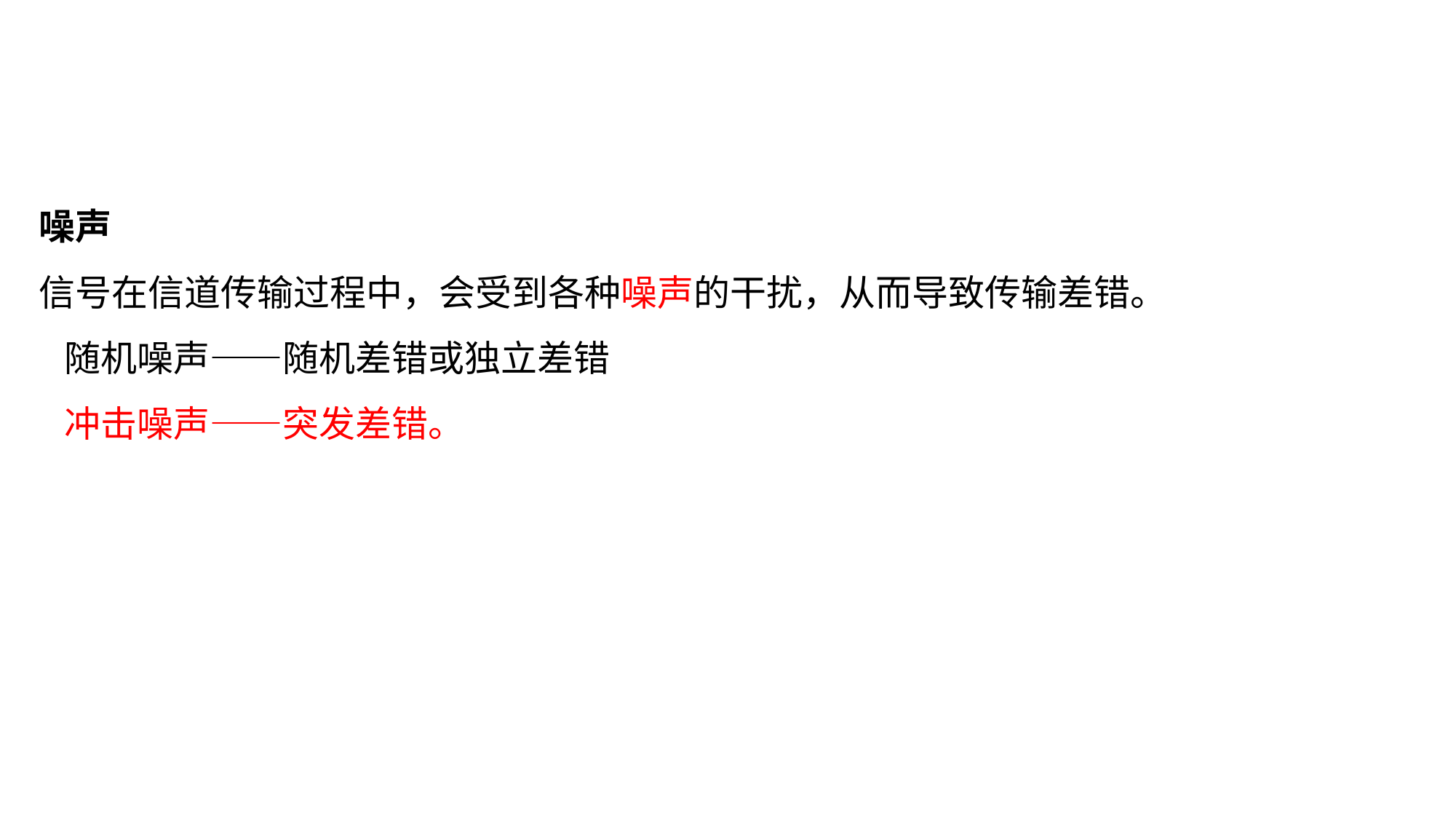

噪声
信号在信道传输过程中，会受到各种噪声的干扰，从而导致传输差错。
  随机噪声——随机差错或独立差错
  冲击噪声——突发差错。